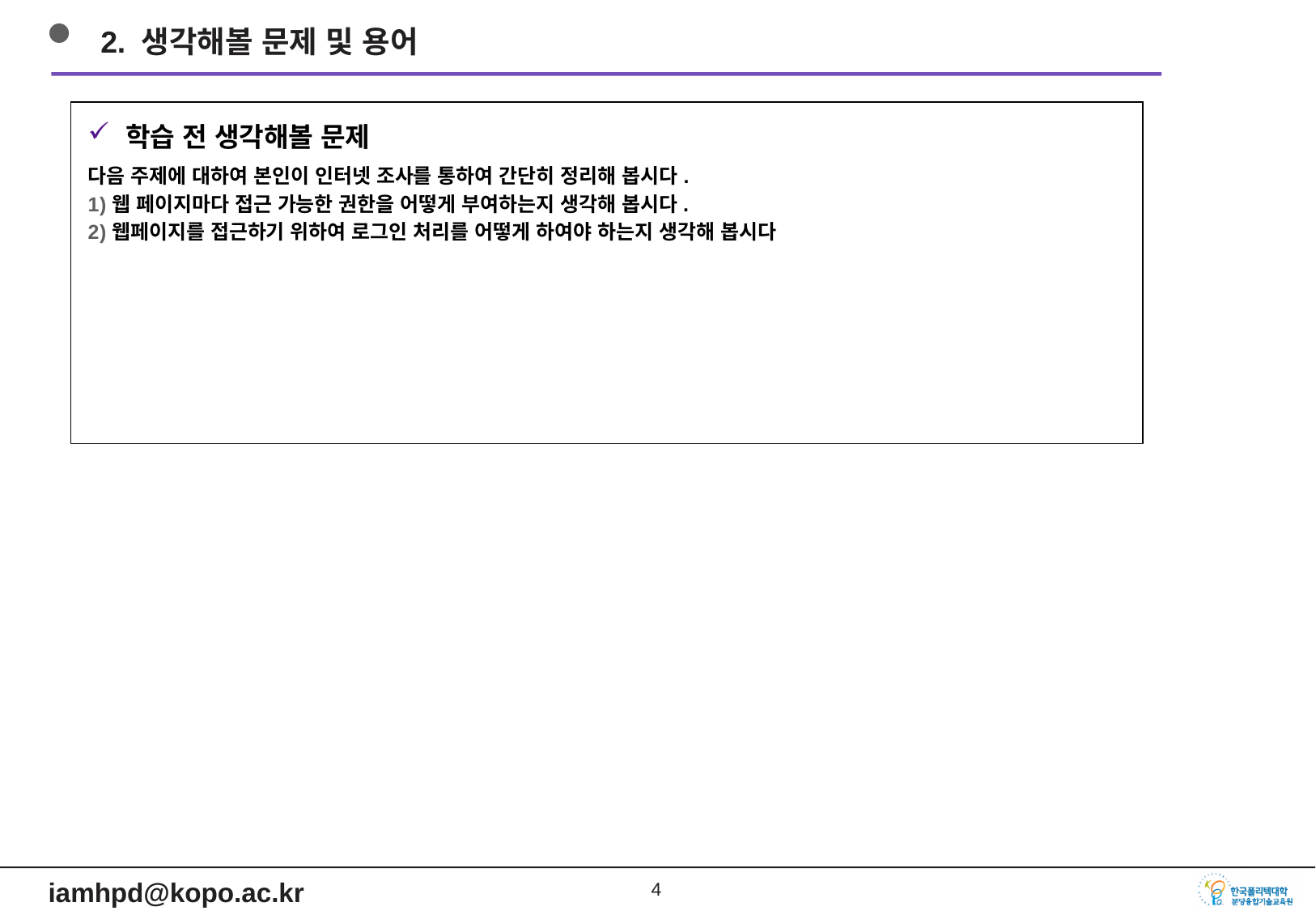

2. 생각해볼 문제 및 용어
학습 전 생각해볼 문제
다음 주제에 대하여 본인이 인터넷 조사를 통하여 간단히 정리해 봅시다.
웹 페이지마다 접근 가능한 권한을 어떻게 부여하는지 생각해 봅시다.
웹페이지를 접근하기 위하여 로그인 처리를 어떻게 하여야 하는지 생각해 봅시다
4